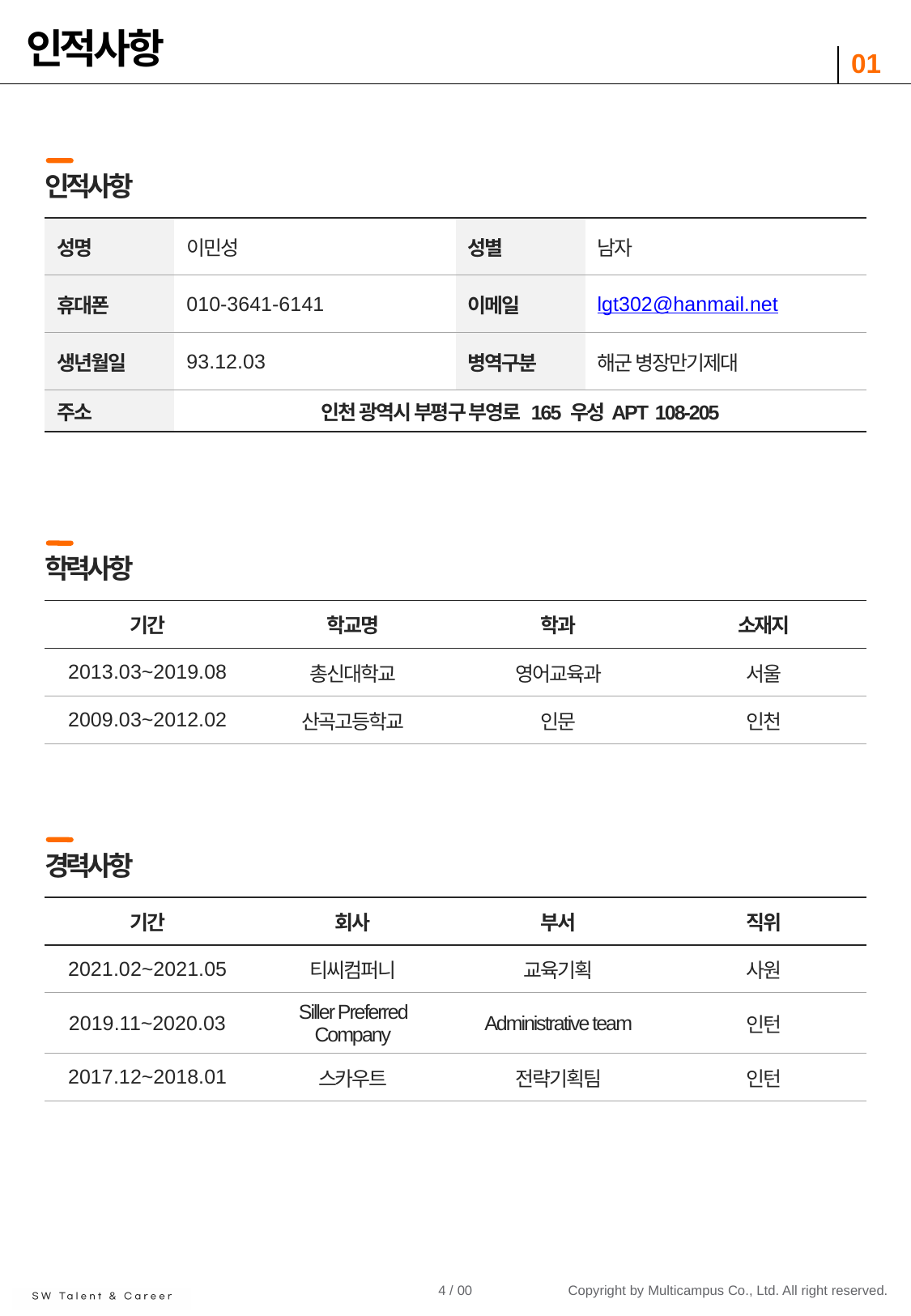

# 인적사항
01
인적사항
| 성명 | 이민성 | 성별 | 남자 |
| --- | --- | --- | --- |
| 휴대폰 | 010-3641-6141 | 이메일 | lgt302@hanmail.net |
| 생년월일 | 93.12.03 | 병역구분 | 해군 병장만기제대 |
| 주소 | 인천 광역시 부평구 부영로 165 우성APT 108-205 | 인천광역시 부영로 165 108 |  |
학력사항
| 기간 | 학교명 | 학과 | 소재지 |
| --- | --- | --- | --- |
| 2013.03~2019.08 | 총신대학교 | 영어교육과 | 서울 |
| 2009.03~2012.02 | 산곡고등학교 | 인문 | 인천 |
경력사항
| 기간 | 회사 | 부서 | 직위 |
| --- | --- | --- | --- |
| 2021.02~2021.05 | 티씨컴퍼니 | 교육기획 | 사원 |
| 2019.11~2020.03 | Siller Preferred Company | Administrative team | 인턴 |
| 2017.12~2018.01 | 스카우트 | 전략기획팀 | 인턴 |